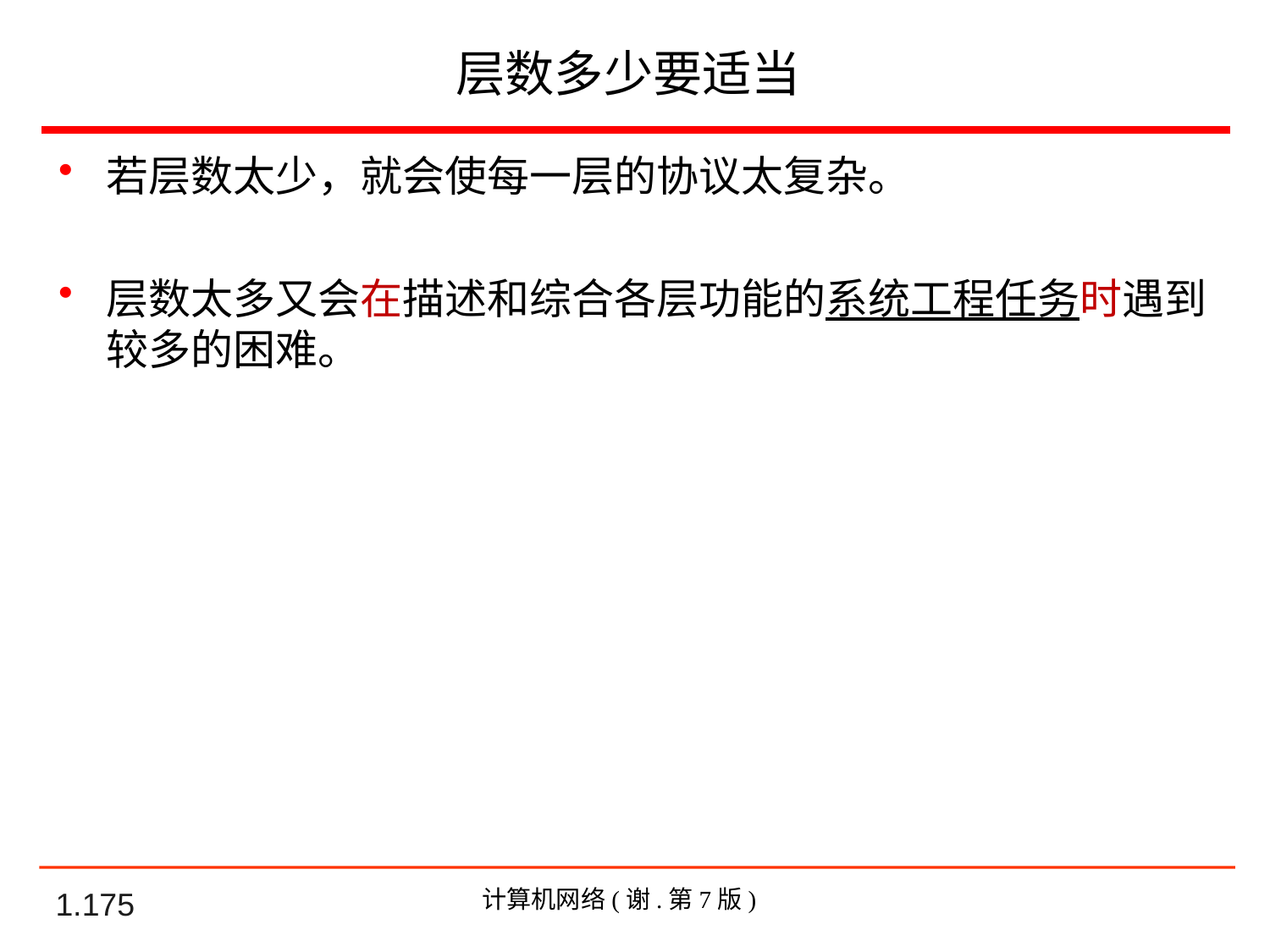

# 层数多少要适当
若层数太少，就会使每一层的协议太复杂。

层数太多又会在描述和综合各层功能的系统工程任务时遇到较多的困难。